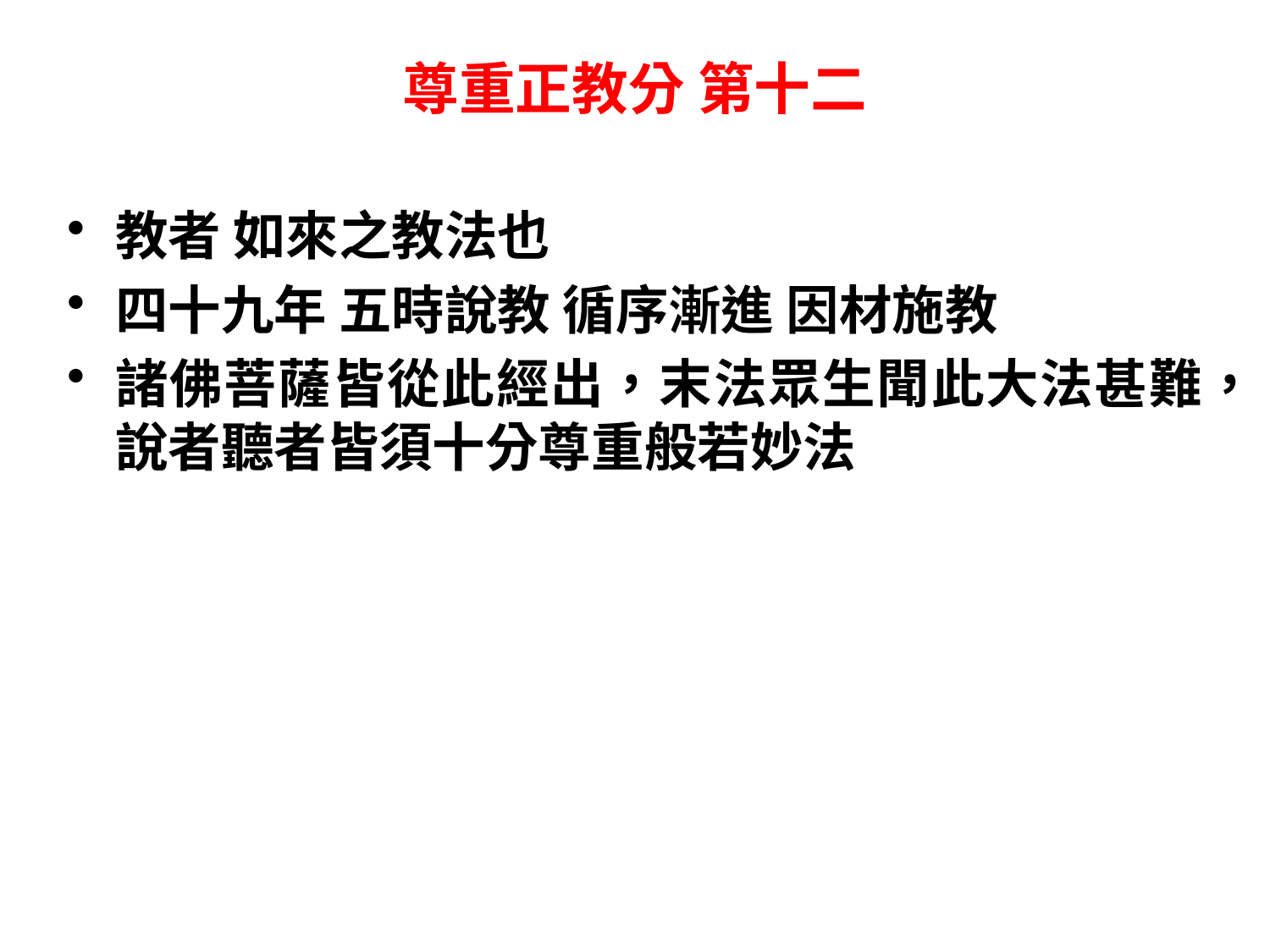

# 尊重正教分 第十二
教者 如來之教法也
四十九年 五時說教 循序漸進 因材施教
諸佛菩薩皆從此經出，末法眾生聞此大法甚難，說者聽者皆須十分尊重般若妙法